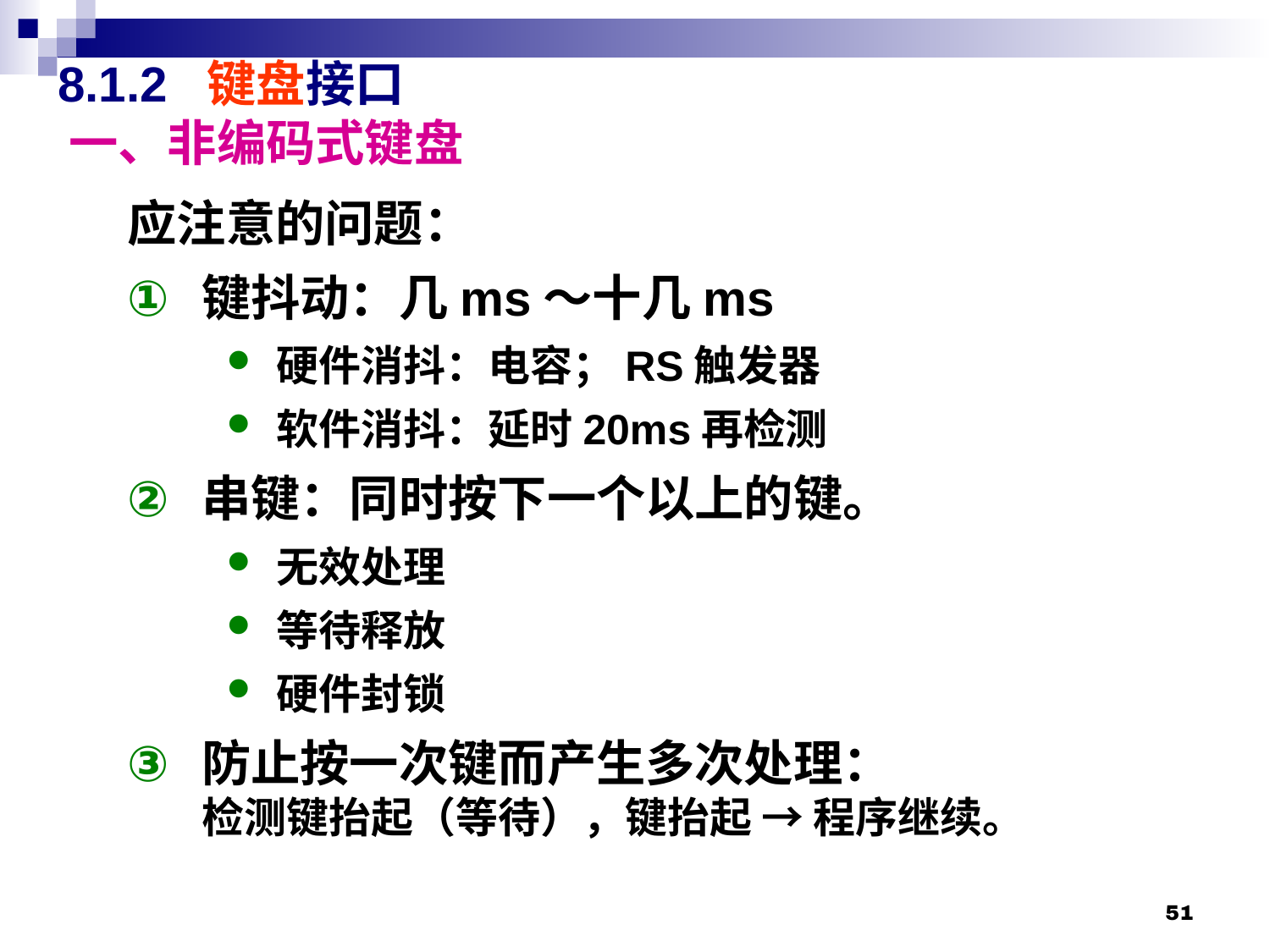

# 8.1.2  键盘接口 一、非编码式键盘
应注意的问题：
键抖动：几ms～十几ms
硬件消抖：电容；RS触发器
软件消抖：延时20ms再检测
串键：同时按下一个以上的键。
无效处理
等待释放
硬件封锁
防止按一次键而产生多次处理：
检测键抬起（等待），键抬起 → 程序继续。
51